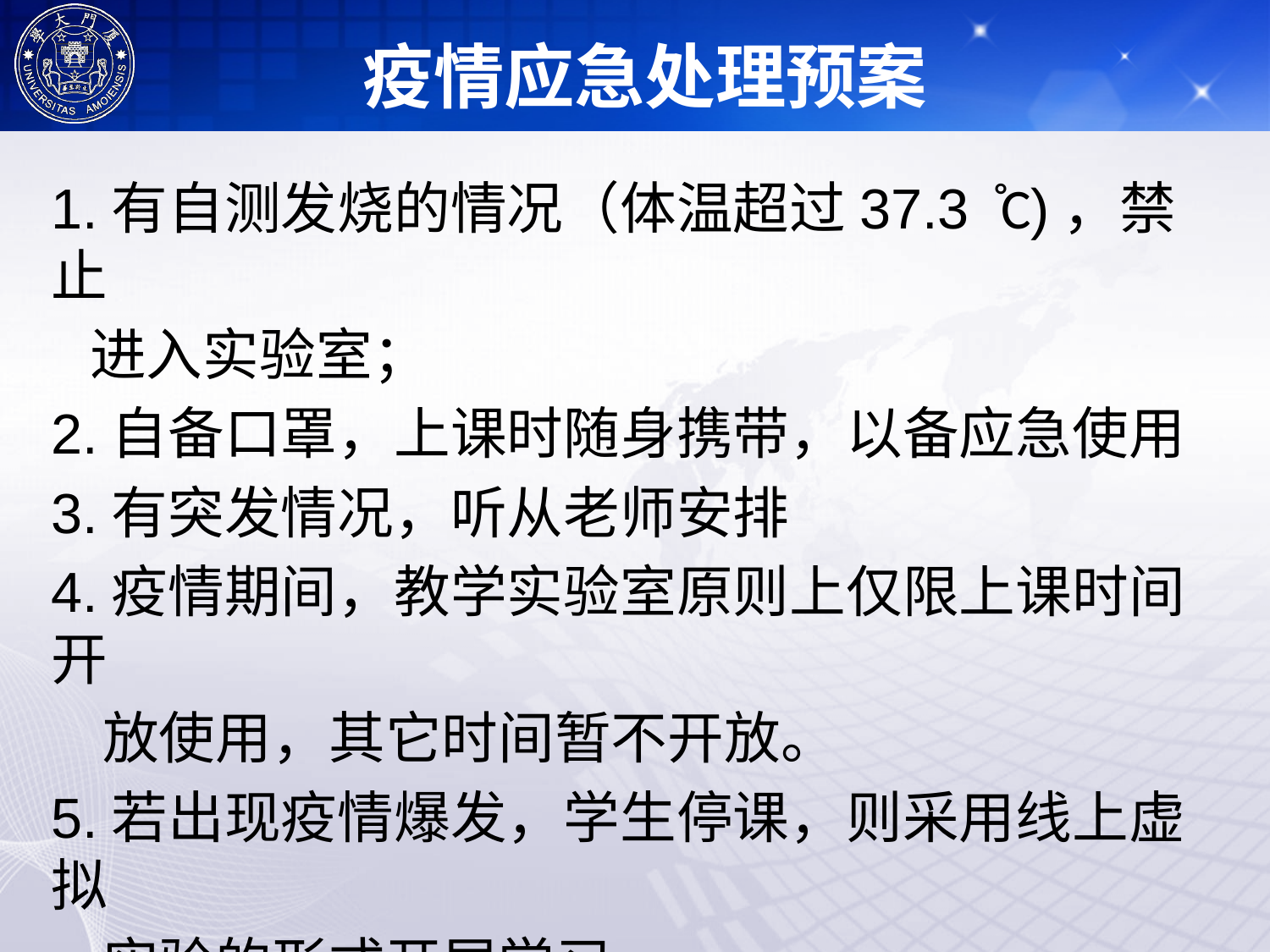

疫情应急处理预案
1.有自测发烧的情况（体温超过37.3  ̊C)，禁止
  进入实验室；
2.自备口罩，上课时随身携带，以备应急使用
3.有突发情况，听从老师安排
4.疫情期间，教学实验室原则上仅限上课时间开
   放使用，其它时间暂不开放。
5.若出现疫情爆发，学生停课，则采用线上虚拟
   实验的形式开展学习。